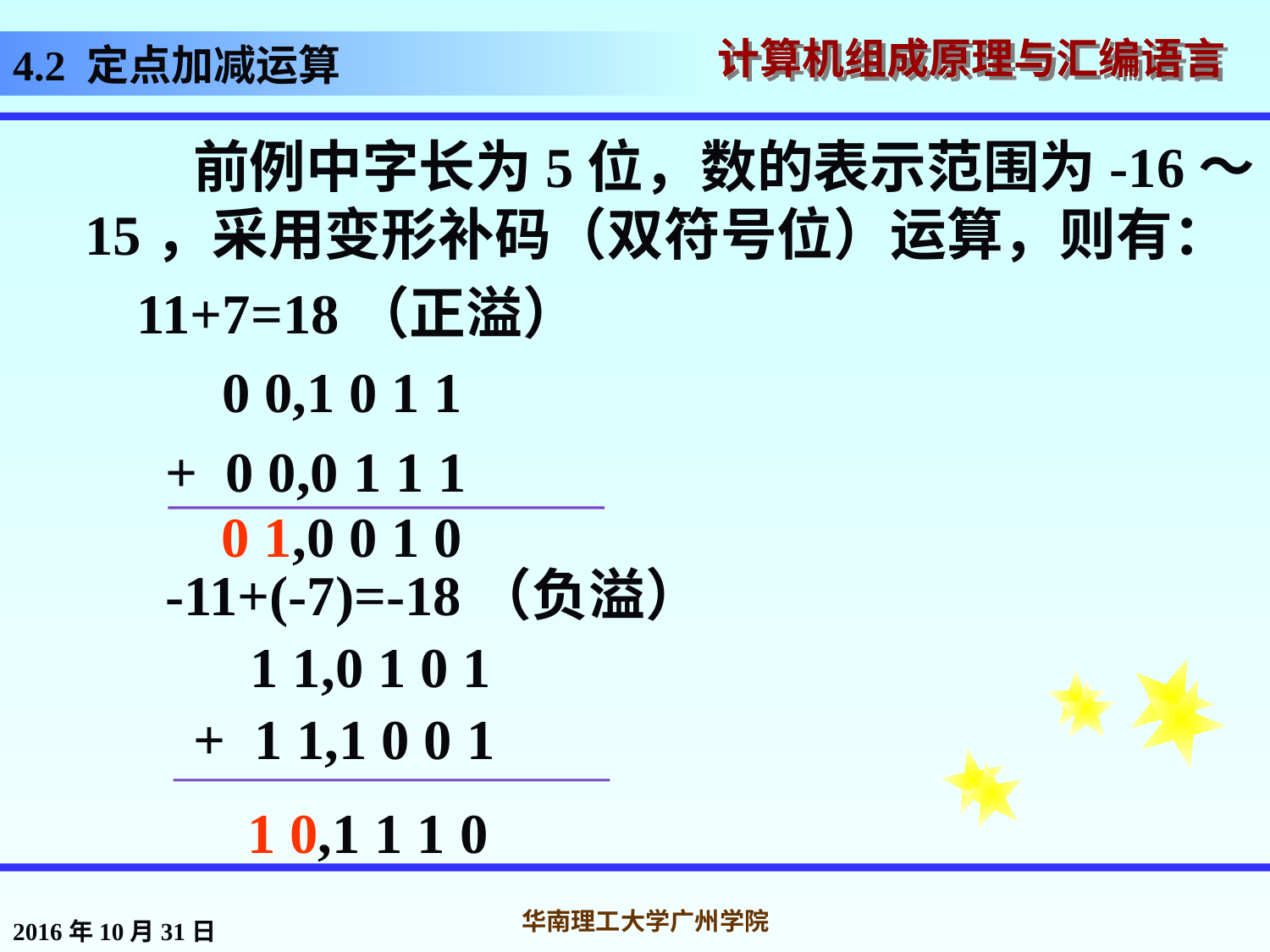

# 4.2 定点加减运算
           前例中字长为5位，数的表示范围为-16～15，采用变形补码（双符号位）运算，则有：
       11+7=18（正溢）
             0 0,1 0 1 1
         +  0 0,0 1 1 1
0 1,0 0 1 0

     -11+(-7)=-18（负溢）
           1 1,0 1 0 1
       +  1 1,1 0 0 1

1 0,1 1 1 0
2016年10月31日
华南理工大学广州学院